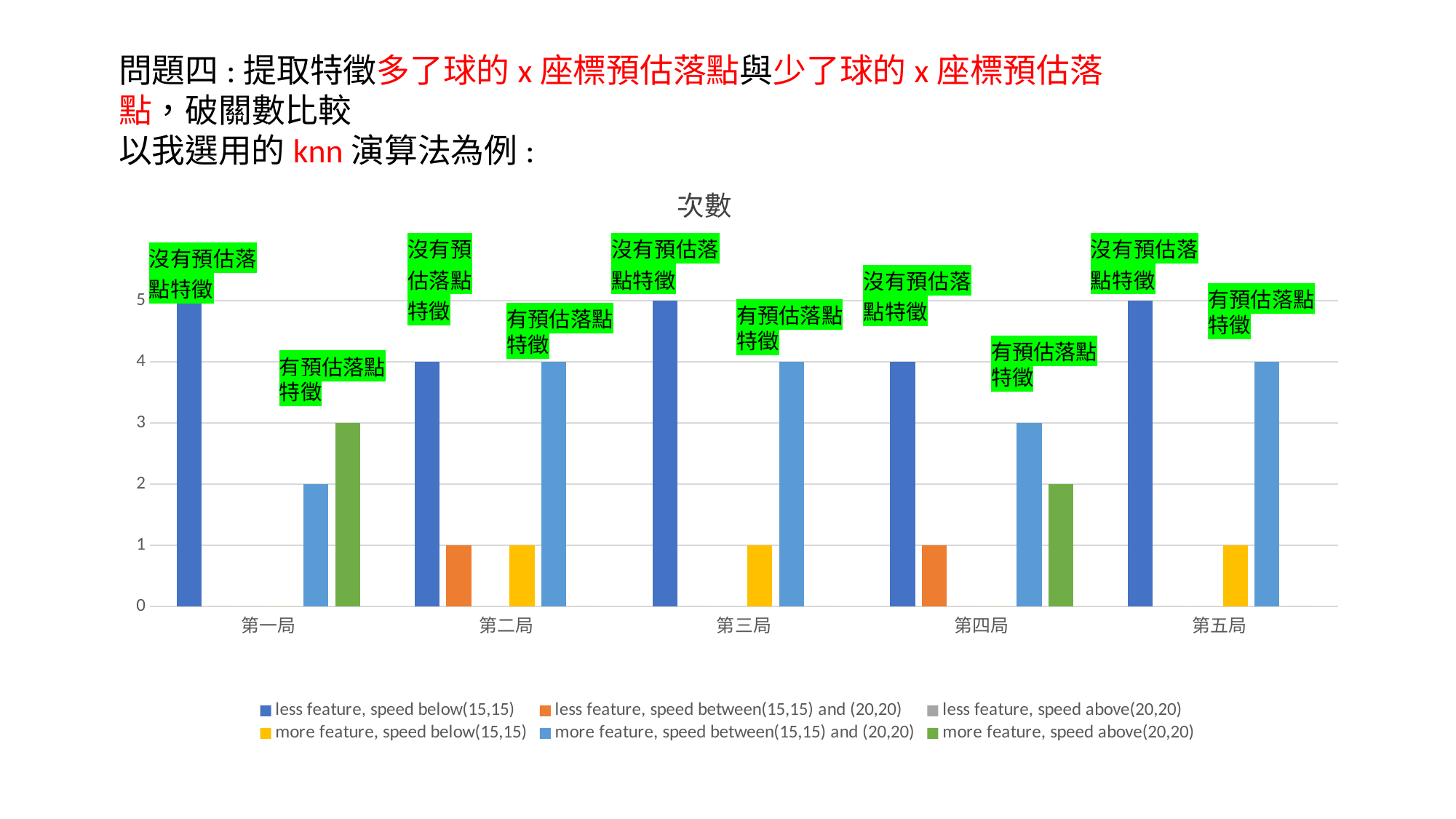

問題四:提取特徵多了球的x座標預估落點與少了球的x座標預估落點，破關數比較
以我選用的knn演算法為例:
次數

### Chart

| Category | less feature, speed below(15,15) | less feature, speed between(15,15) and (20,20) | less feature, speed above(20,20) | more feature, speed below(15,15) | more feature, speed between(15,15) and (20,20) | more feature, speed above(20,20) |
|---|---|---|---|---|---|---|
| 第一局 | 5.0 | 0.0 | 0.0 | 0.0 | 2.0 | 3.0 |
| 第二局 | 4.0 | 1.0 | 0.0 | 1.0 | 4.0 | 0.0 |
| 第三局 | 5.0 | 0.0 | 0.0 | 1.0 | 4.0 | 0.0 |
| 第四局 | 4.0 | 1.0 | 0.0 | 0.0 | 3.0 | 2.0 |
| 第五局 | 5.0 | 0.0 | 0.0 | 1.0 | 4.0 | 0.0 |
有預估落點特徵
有預估落點特徵
有預估落點特徵
有預估落點特徵
有預估落點特徵